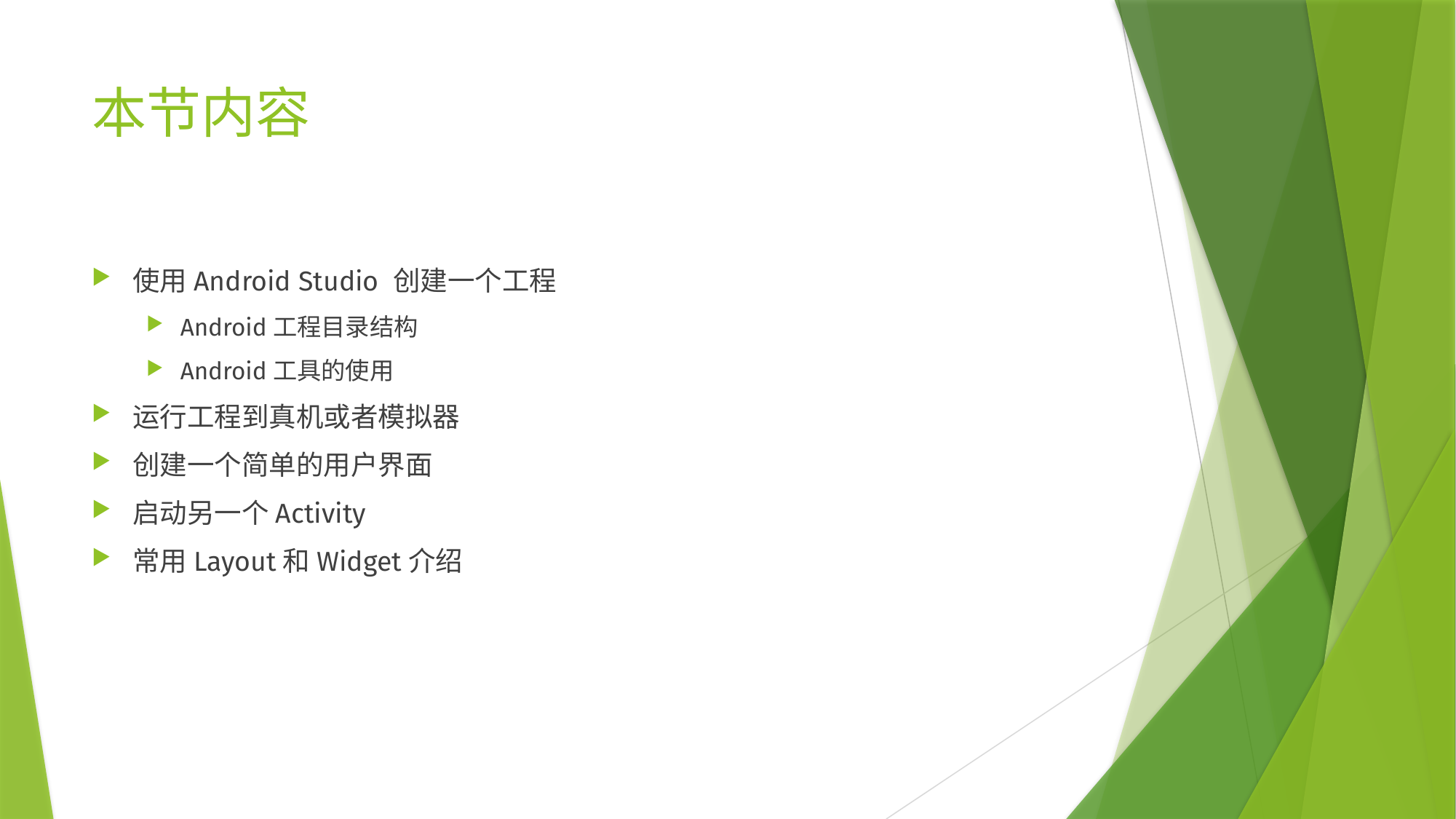

# 本节内容
使用Android Studio 创建一个工程
Android工程目录结构
Android工具的使用
运行工程到真机或者模拟器
创建一个简单的用户界面
启动另一个Activity
常用Layout和Widget介绍